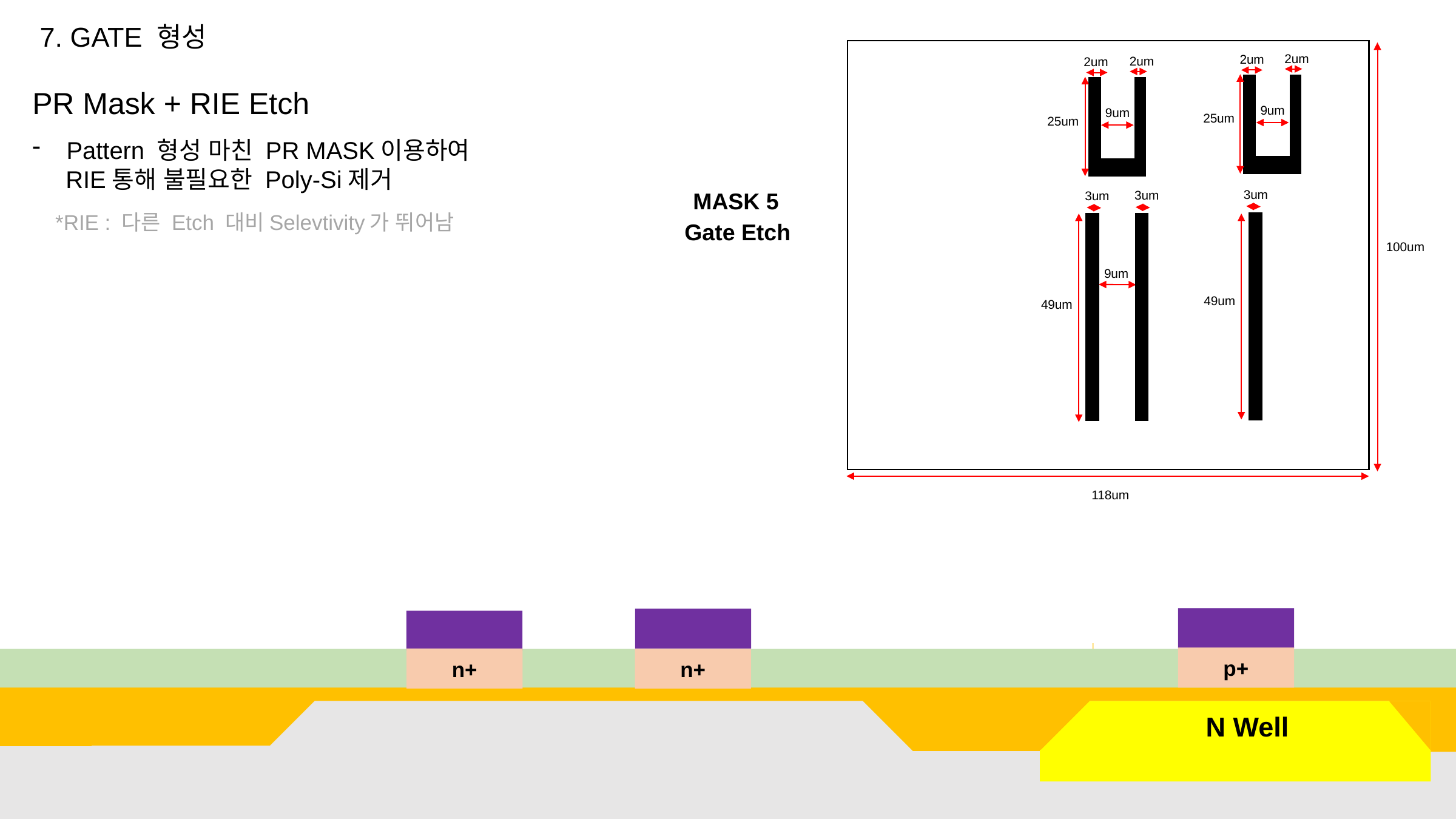

7. GATE 형성

2um
2um
2um
2um

9um
9um
25um
25um

3um
3um
3um

100um
9um
49um
49um
118um
PR Mask + RIE Etch

Pattern 형성 마친 PR MASK이용하여
     RIE통해 불필요한 Poly-Si제거
MASK 5
*RIE : 다른 Etch 대비Selevtivity가 뛰어남
Gate Etch

p+
n+
n+

           N Well